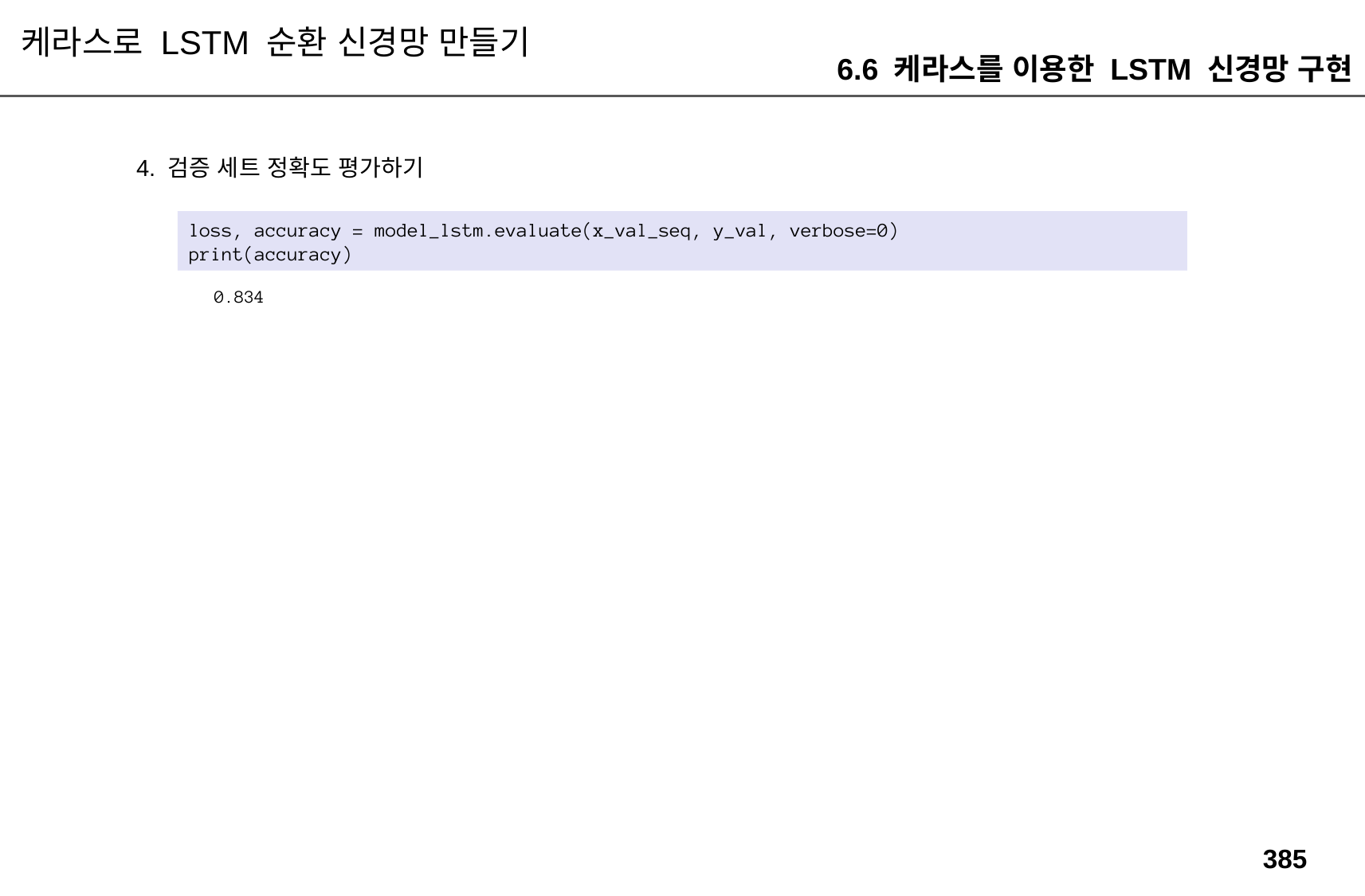

케라스로 LSTM 순환 신경망 만들기
6.6 케라스를 이용한 LSTM 신경망 구현
4. 검증 세트 정확도 평가하기
loss, accuracy = model_lstm.evaluate(x_val_seq, y_val, verbose=0)
print(accuracy)
0.834